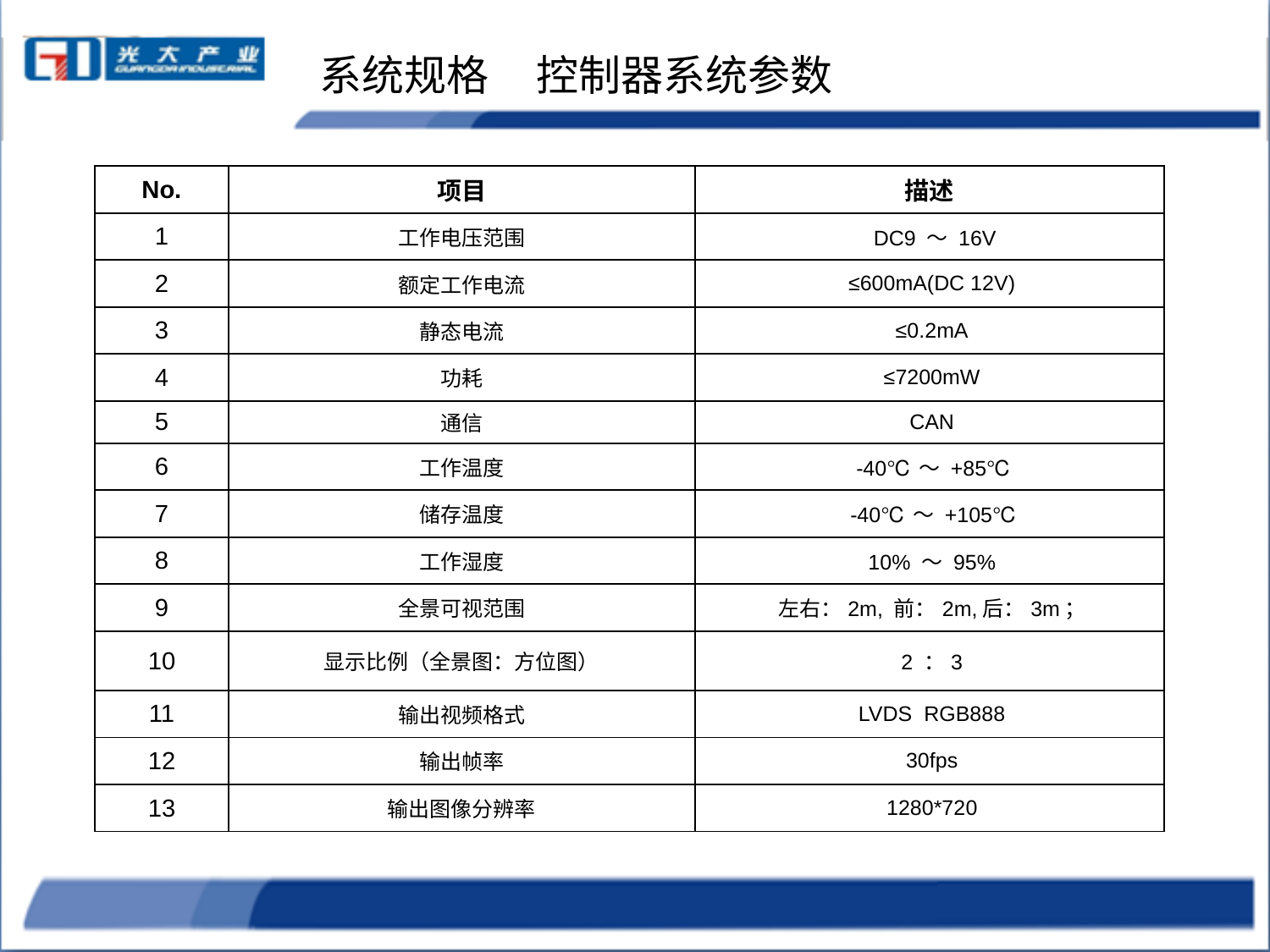

系统规格     控制器系统参数
| No. | 项目 | 描述 |
| --- | --- | --- |
| 1 | 工作电压范围 | DC9 ～ 16V |
| 2 | 额定工作电流 | ≤600mA(DC 12V) |
| 3 | 静态电流 | ≤0.2mA |
| 4 | 功耗 | ≤7200mW |
| 5 | 通信 | CAN |
| 6 | 工作温度 | -40℃ ～ +85℃ |
| 7 | 储存温度 | -40℃ ～ +105℃ |
| 8 | 工作湿度 | 10% ～ 95% |
| 9 | 全景可视范围 | 左右：2m, 前：2m,后：3m； |
| 10 | 显示比例（全景图：方位图） | 2 ：3 |
| 11 | 输出视频格式 | LVDS RGB888 |
| 12 | 输出帧率 | 30fps |
| 13 | 输出图像分辨率 | 1280\*720 |